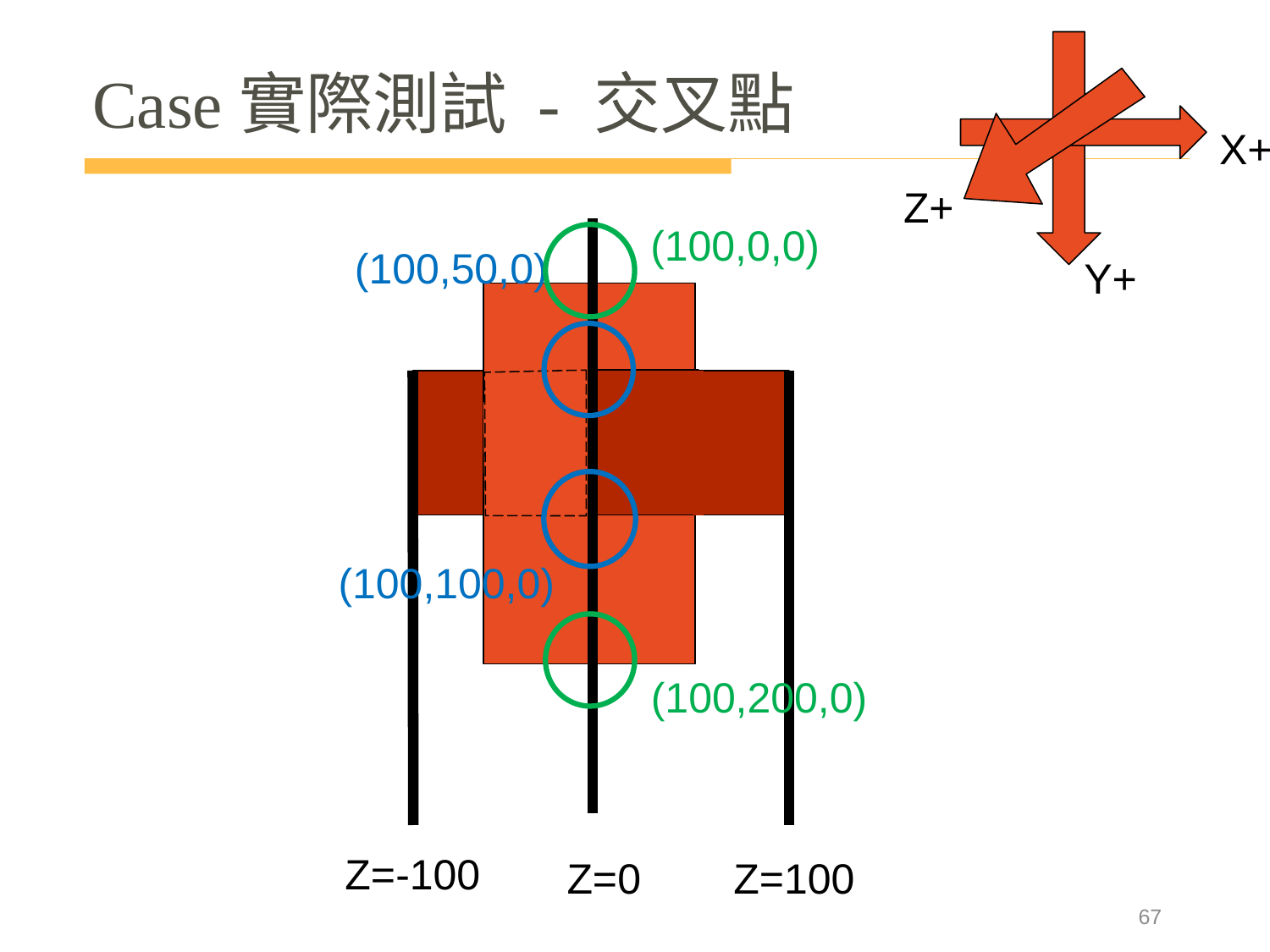

# Case實際測試 - 交叉點

X+
Z+
(100,0,0)

(100,50,0)
Y+

(100,100,0)

(100,200,0)
Z=-100
Z=100
Z=0
67